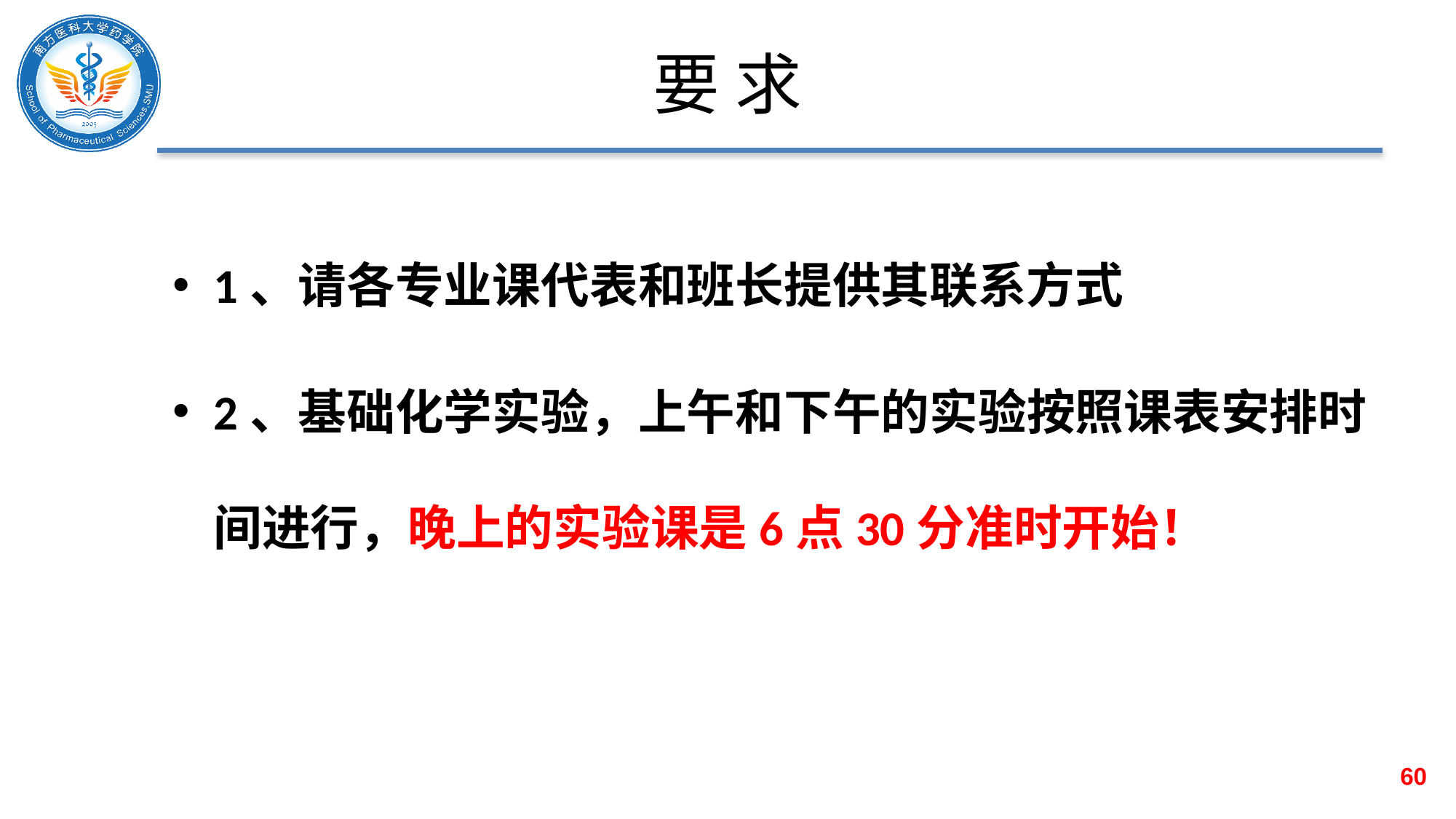

# 要 求
1、请各专业课代表和班长提供其联系方式
2、基础化学实验，上午和下午的实验按照课表安排时间进行，晚上的实验课是6点30分准时开始！
60